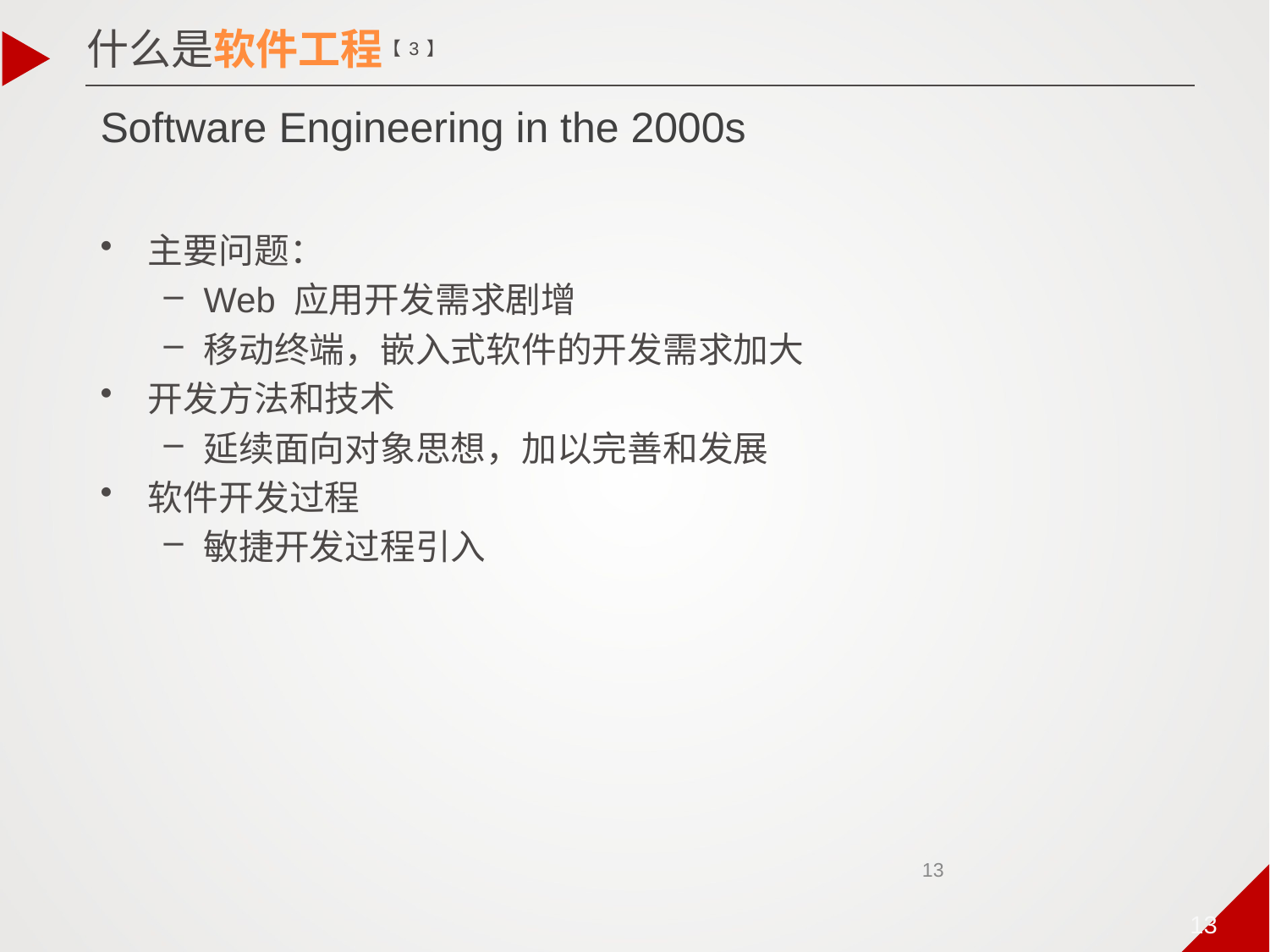

什么是软件工程【3】

# Software Engineering in the 2000s
主要问题：
Web 应用开发需求剧增
移动终端，嵌入式软件的开发需求加大
开发方法和技术
延续面向对象思想，加以完善和发展
软件开发过程
敏捷开发过程引入
13